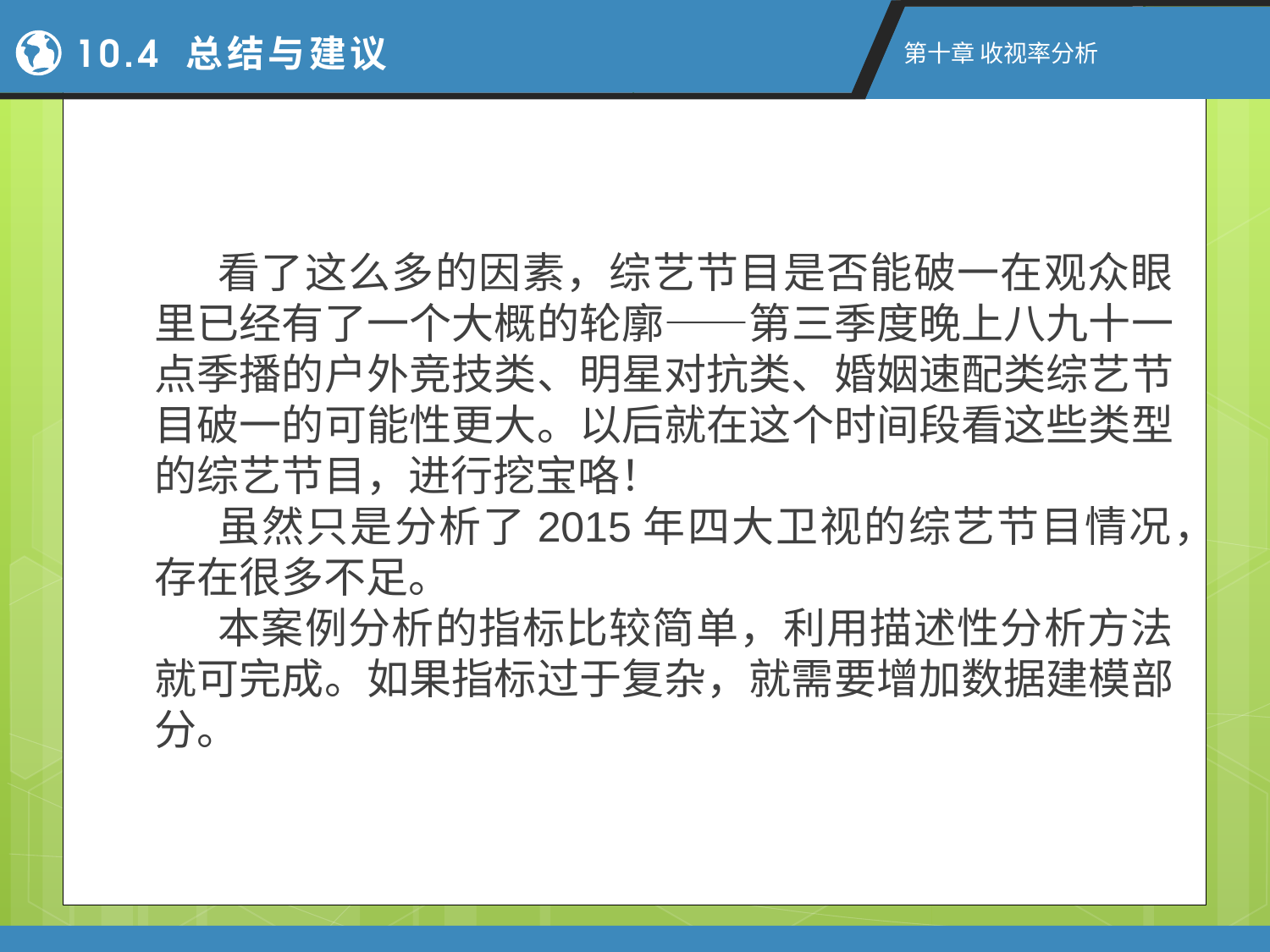

10.4 总结与建议

第十章 收视率分析
看了这么多的因素，综艺节目是否能破一在观众眼里已经有了一个大概的轮廓——第三季度晚上八九十一点季播的户外竞技类、明星对抗类、婚姻速配类综艺节目破一的可能性更大。以后就在这个时间段看这些类型的综艺节目，进行挖宝咯！
虽然只是分析了2015年四大卫视的综艺节目情况，存在很多不足。
本案例分析的指标比较简单，利用描述性分析方法就可完成。如果指标过于复杂，就需要增加数据建模部分。